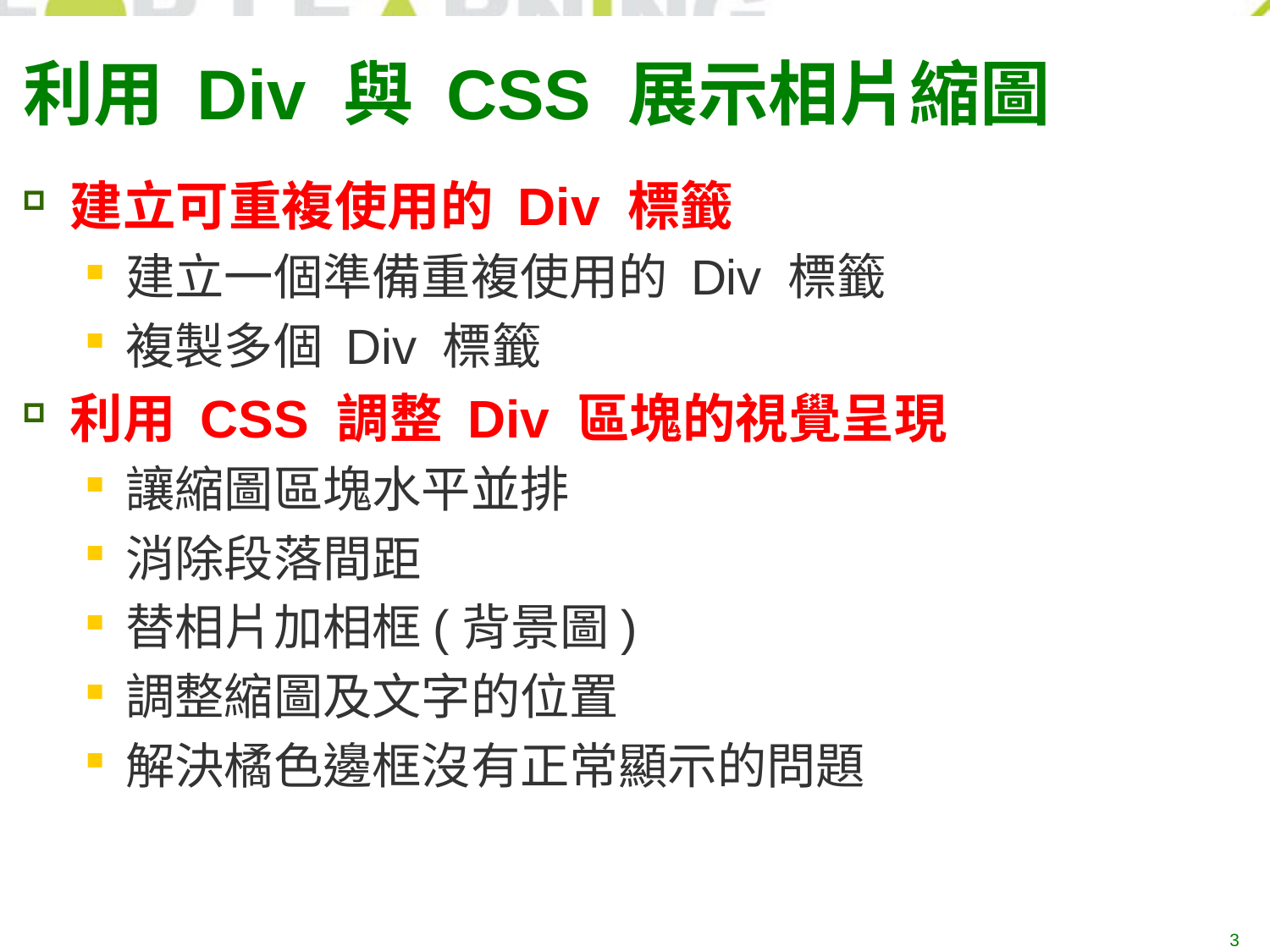

# 利用 Div 與 CSS 展示相片縮圖
建立可重複使用的 Div 標籤
建立一個準備重複使用的 Div 標籤
複製多個 Div 標籤
利用 CSS 調整 Div 區塊的視覺呈現
讓縮圖區塊水平並排
消除段落間距
替相片加相框(背景圖)
調整縮圖及文字的位置
解決橘色邊框沒有正常顯示的問題

3